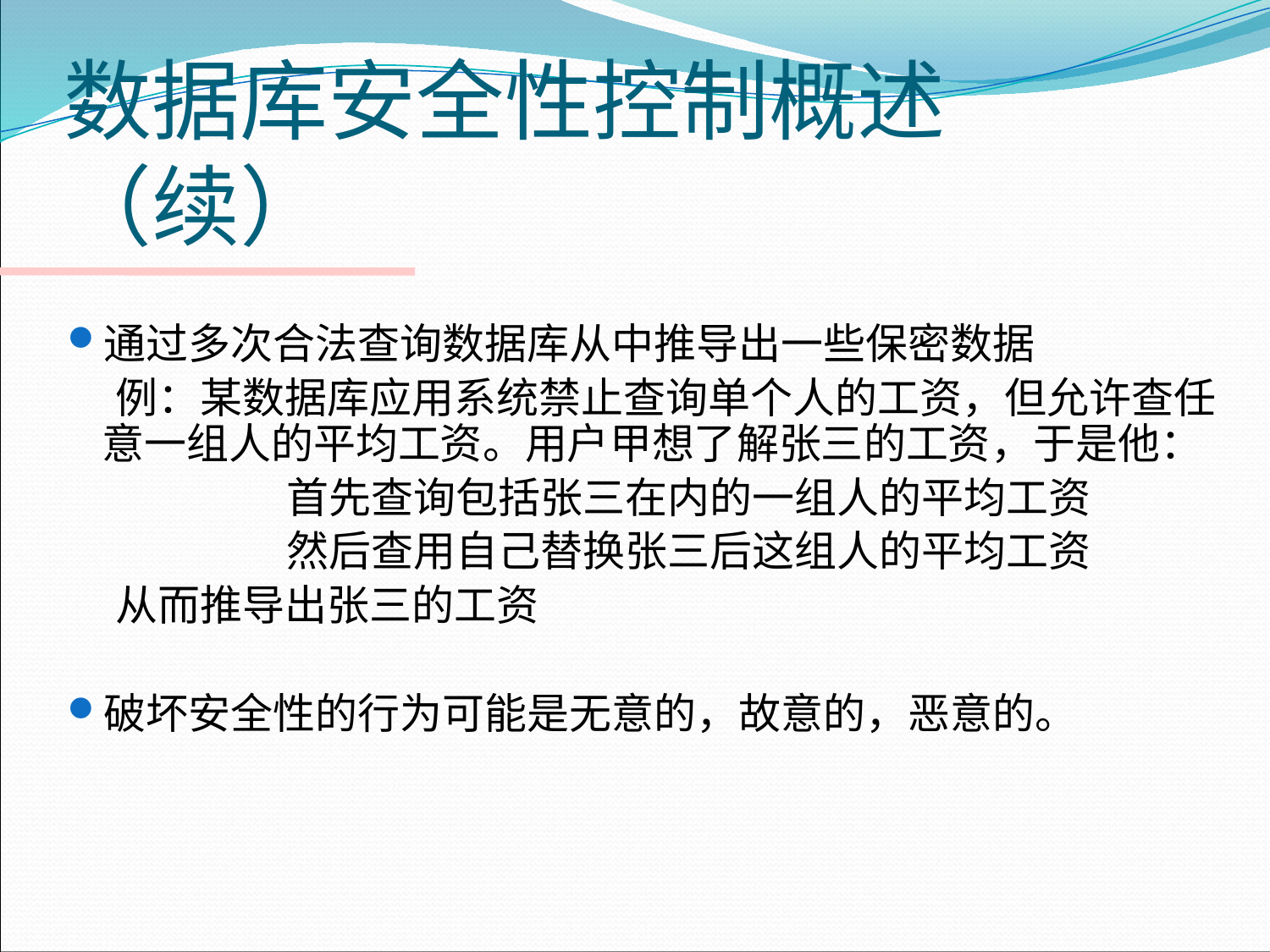

# 数据库安全性控制概述（续）
通过多次合法查询数据库从中推导出一些保密数据
    例：某数据库应用系统禁止查询单个人的工资，但允许查任意一组人的平均工资。用户甲想了解张三的工资，于是他：
		     首先查询包括张三在内的一组人的平均工资
		     然后查用自己替换张三后这组人的平均工资
    从而推导出张三的工资

破坏安全性的行为可能是无意的，故意的，恶意的。

432